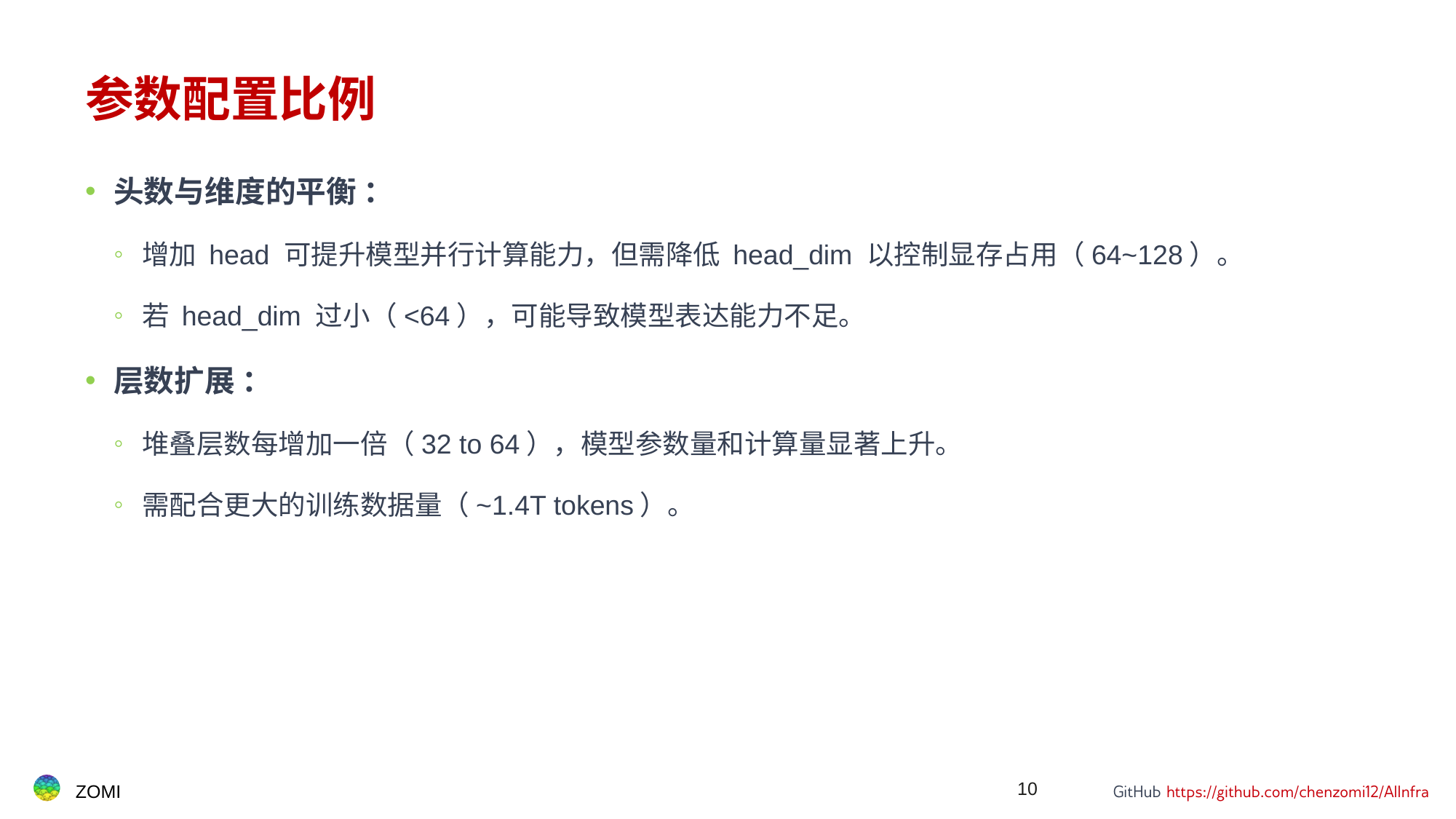

# 参数配置比例
头数与维度的平衡 ：
增加 head 可提升模型并行计算能力，但需降低 head_dim 以控制显存占用（64~128）。
若 head_dim 过小（<64），可能导致模型表达能力不足。
层数扩展 ：
堆叠层数每增加一倍（32 to 64），模型参数量和计算量显著上升。
需配合更大的训练数据量（~1.4T tokens）。